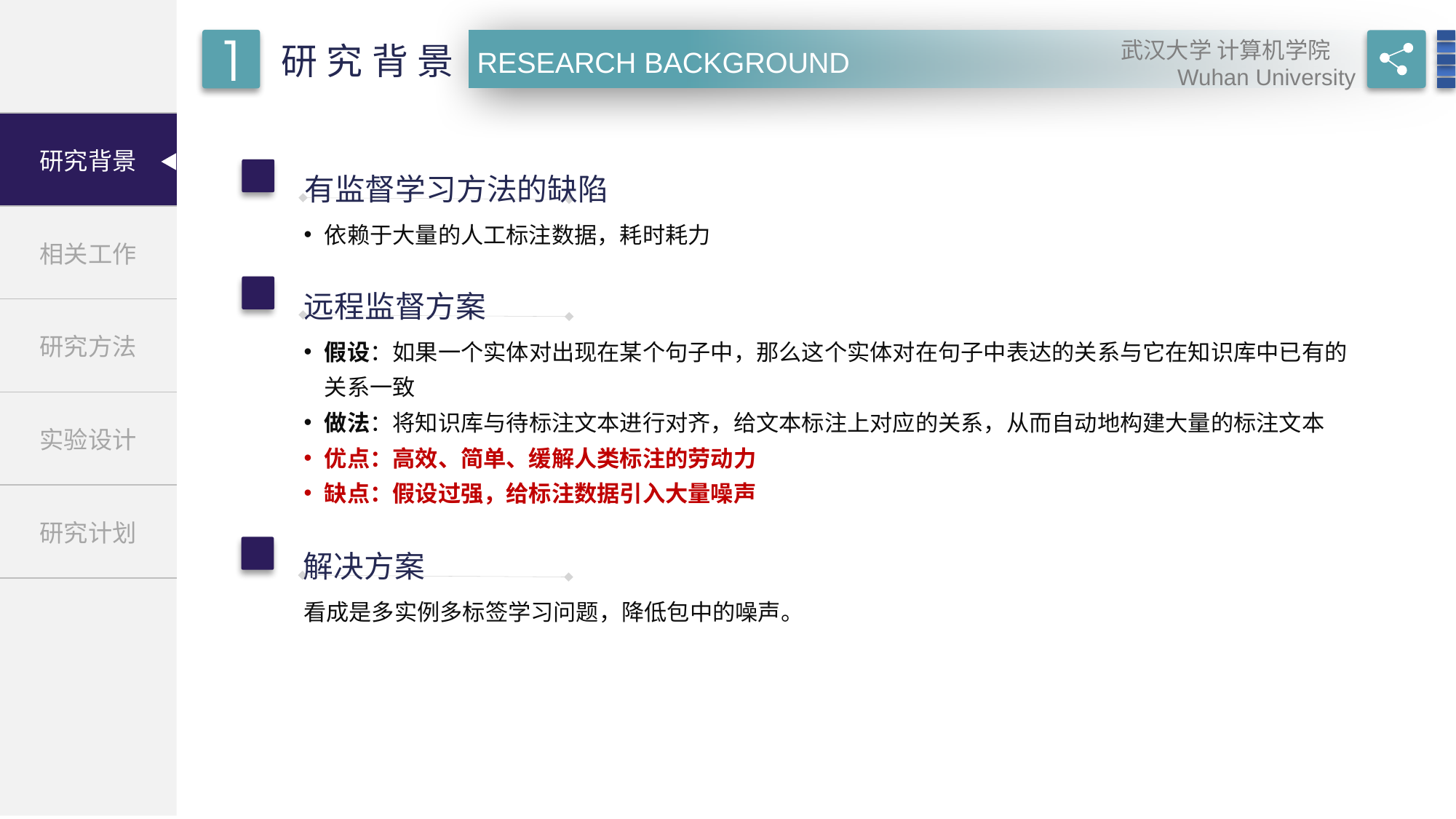

有监督学习方法的缺陷

依赖于大量的人工标注数据，耗时耗力
远程监督方案

假设：如果一个实体对出现在某个句子中，那么这个实体对在句子中表达的关系与它在知识库中已有的关系一致
做法：将知识库与待标注文本进行对齐，给文本标注上对应的关系，从而自动地构建大量的标注文本
优点：高效、简单、缓解人类标注的劳动力
缺点：假设过强，给标注数据引入大量噪声
解决方案

看成是多实例多标签学习问题，降低包中的噪声。